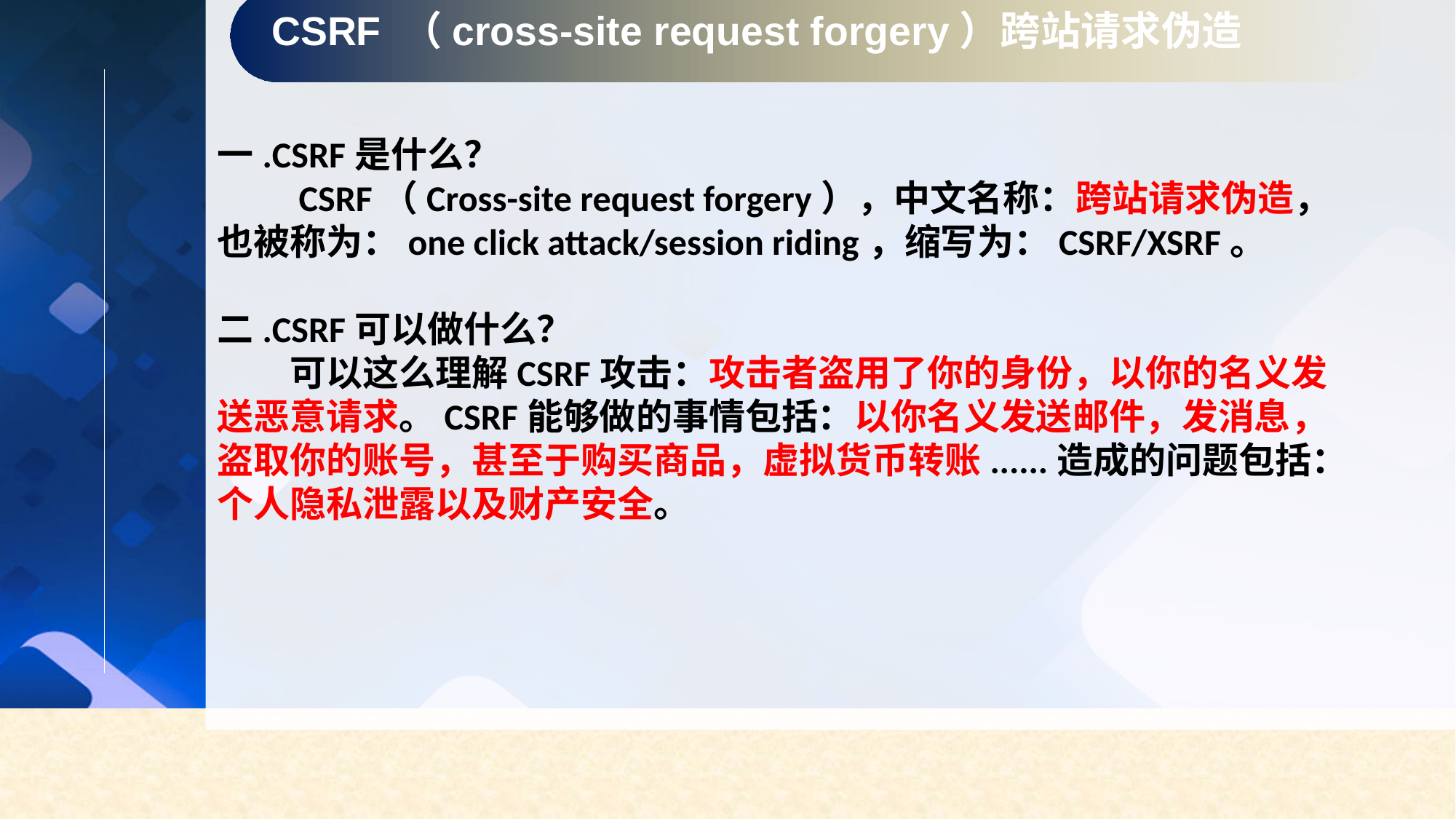

CSRF （cross-site request forgery）跨站请求伪造
一.CSRF是什么？
　　CSRF（Cross-site request forgery），中文名称：跨站请求伪造，也被称为：one click attack/session riding，缩写为：CSRF/XSRF。

二.CSRF可以做什么？
　　可以这么理解CSRF攻击：攻击者盗用了你的身份，以你的名义发送恶意请求。CSRF能够做的事情包括：以你名义发送邮件，发消息，盗取你的账号，甚至于购买商品，虚拟货币转账......造成的问题包括：个人隐私泄露以及财产安全。